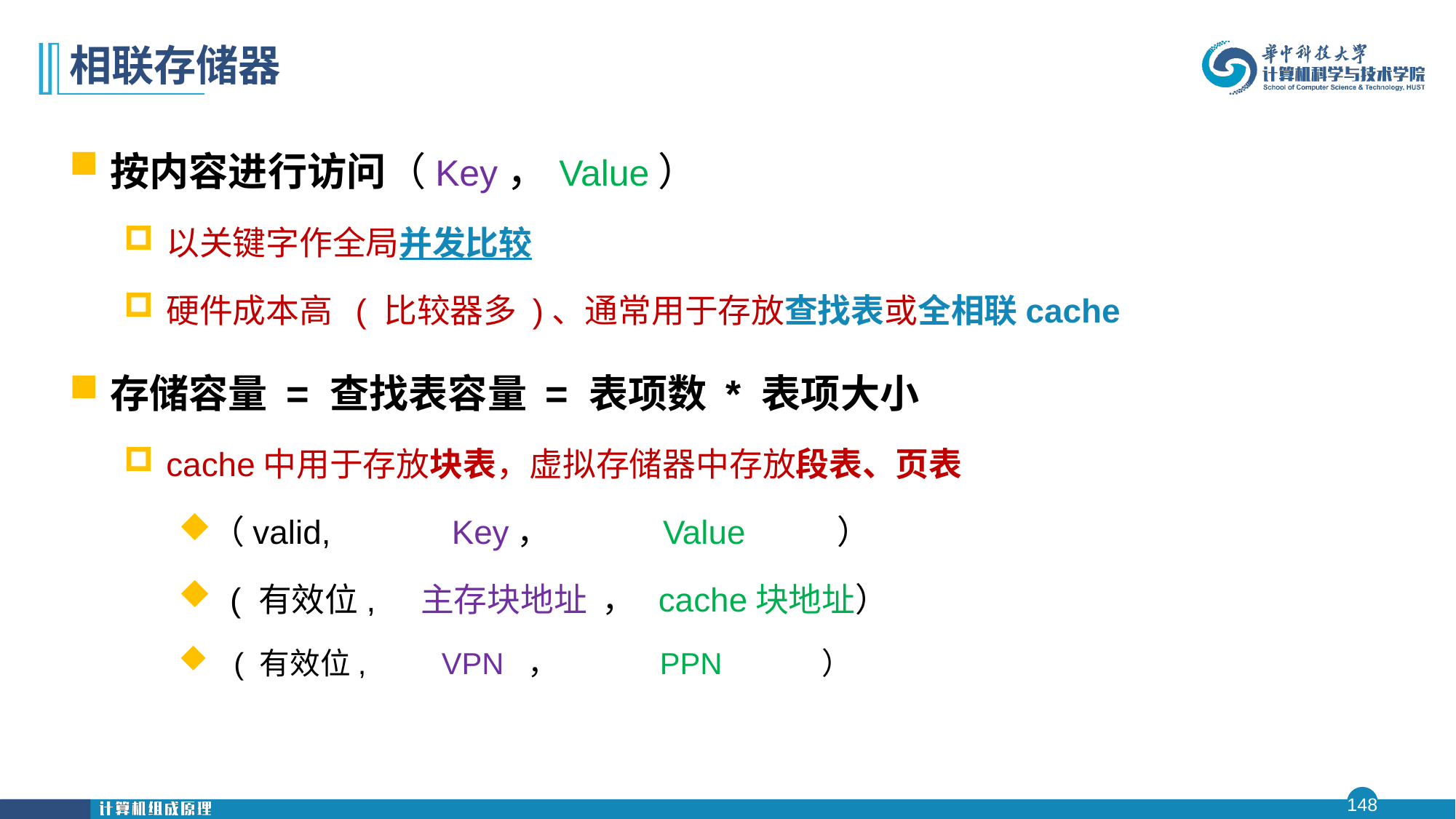

# 相联存储器
按内容进行访问（Key，Value）
以关键字作全局并发比较
硬件成本高  ( 比较器多 )、通常用于存放查找表或全相联cache
存储容量 = 查找表容量 = 表项数 * 表项大小
cache中用于存放块表，虚拟存储器中存放段表、页表
（valid,	   Key，              Value         ）
  ( 有效位,    主存块地址  ，  cache块地址）
   ( 有效位,         VPN  ，              PPN           ）